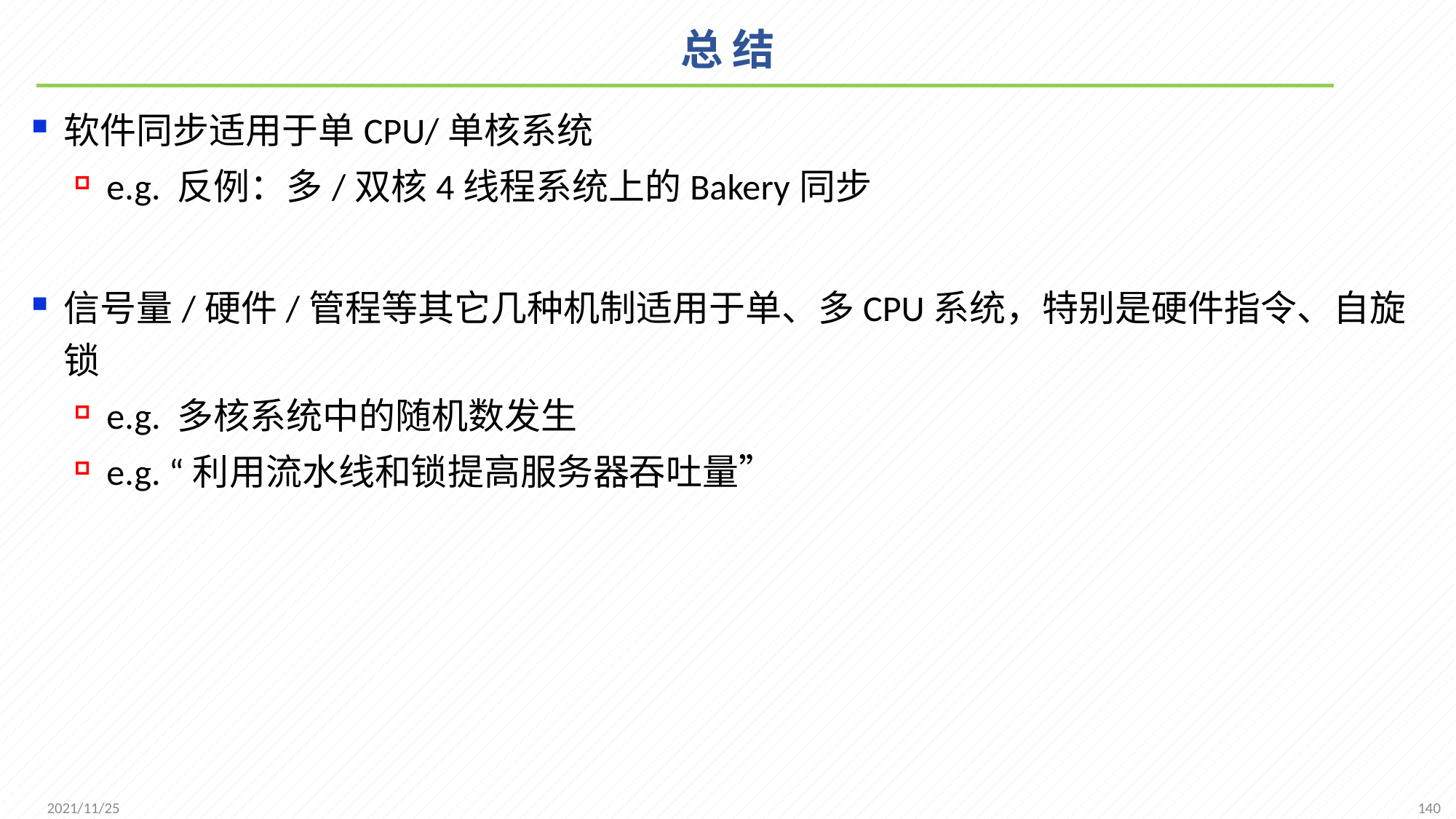

# 总 结
软件同步适用于单CPU/单核系统
e.g. 反例：多/双核4线程系统上的Bakery同步

信号量/硬件/管程等其它几种机制适用于单、多CPU系统，特别是硬件指令、自旋锁
e.g. 多核系统中的随机数发生
e.g. “利用流水线和锁提高服务器吞吐量”

140
2021/11/25